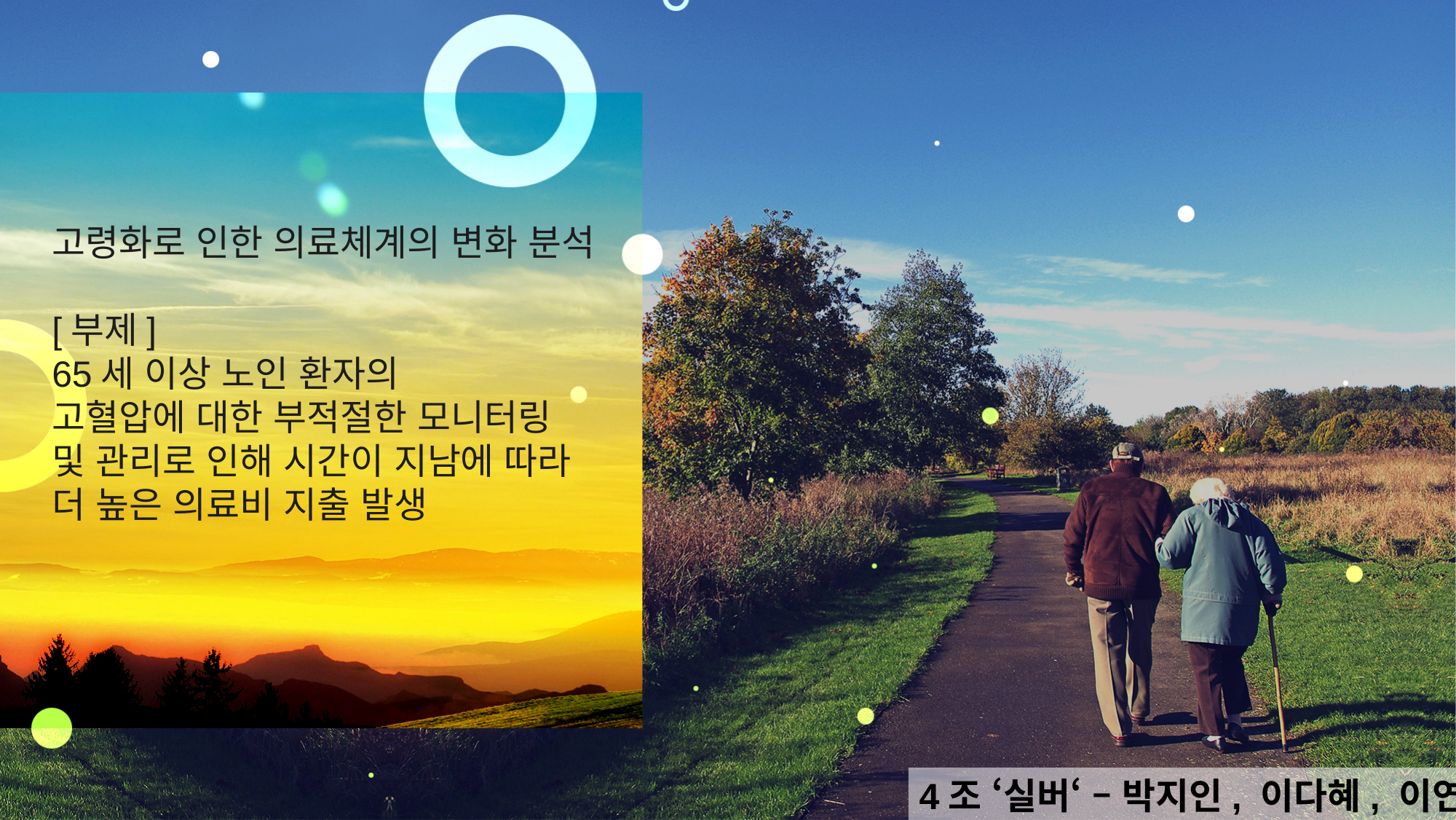

# 고령화로 인한 의료체계의 변화 분석 [부제] 65세 이상 노인 환자의 고혈압에 대한 부적절한 모니터링 및 관리로 인해 시간이 지남에 따라 더 높은 의료비 지출 발생

4조 ‘실버‘ – 박지인, 이다혜, 이연경